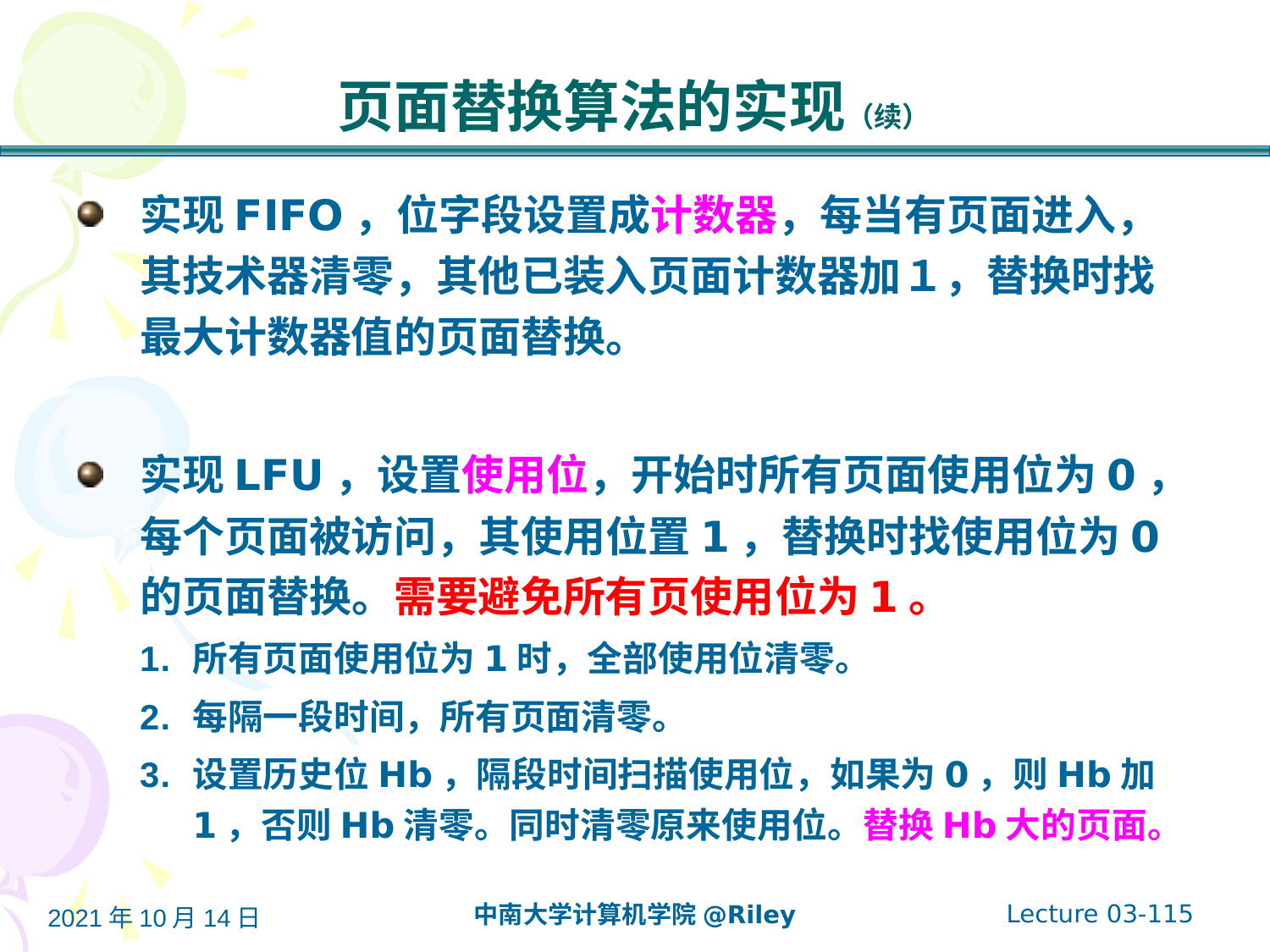

# 页面替换算法的实现（续）
实现FIFO，位字段设置成计数器，每当有页面进入，其技术器清零，其他已装入页面计数器加１，替换时找最大计数器值的页面替换。

实现LFU，设置使用位，开始时所有页面使用位为0，每个页面被访问，其使用位置1，替换时找使用位为0的页面替换。需要避免所有页使用位为1。
所有页面使用位为1时，全部使用位清零。
每隔一段时间，所有页面清零。
设置历史位Hb，隔段时间扫描使用位，如果为0，则Hb加1，否则Hb清零。同时清零原来使用位。替换Hb大的页面。
Lecture 03-115
中南大学计算机学院@Riley
2021年10月14日